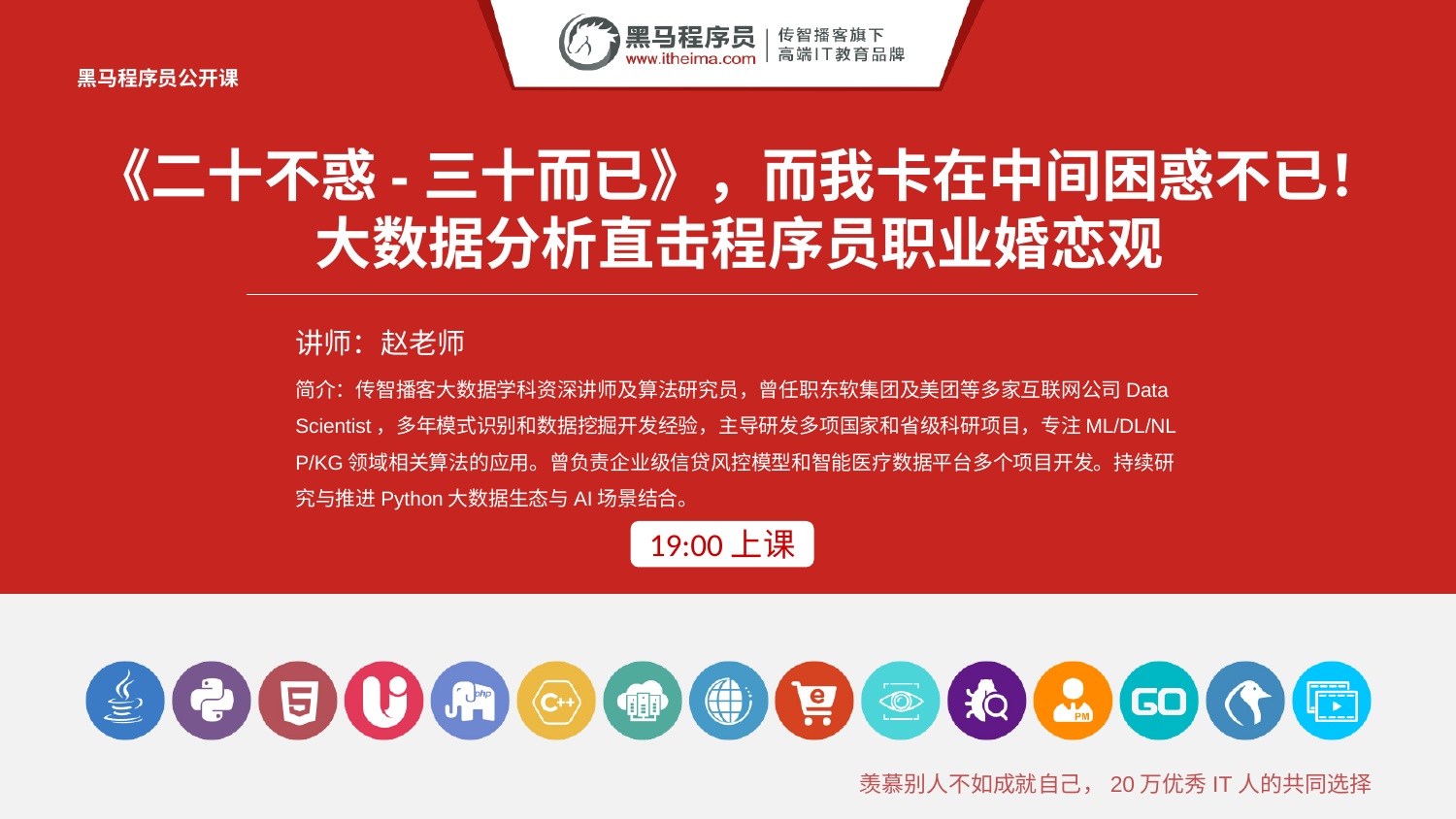

黑马程序员公开课
《二十不惑-三十而已》，而我卡在中间困惑不已！
大数据分析直击程序员职业婚恋观
讲师：赵老师
简介：传智播客大数据学科资深讲师及算法研究员，曾任职东软集团及美团等多家互联网公司Data Scientist，多年模式识别和数据挖掘开发经验，主导研发多项国家和省级科研项目，专注ML/DL/NLP/KG领域相关算法的应用。曾负责企业级信贷风控模型和智能医疗数据平台多个项目开发。持续研究与推进Python大数据生态与AI场景结合。
19:00上课
羡慕别人不如成就自己，20万优秀IT人的共同选择